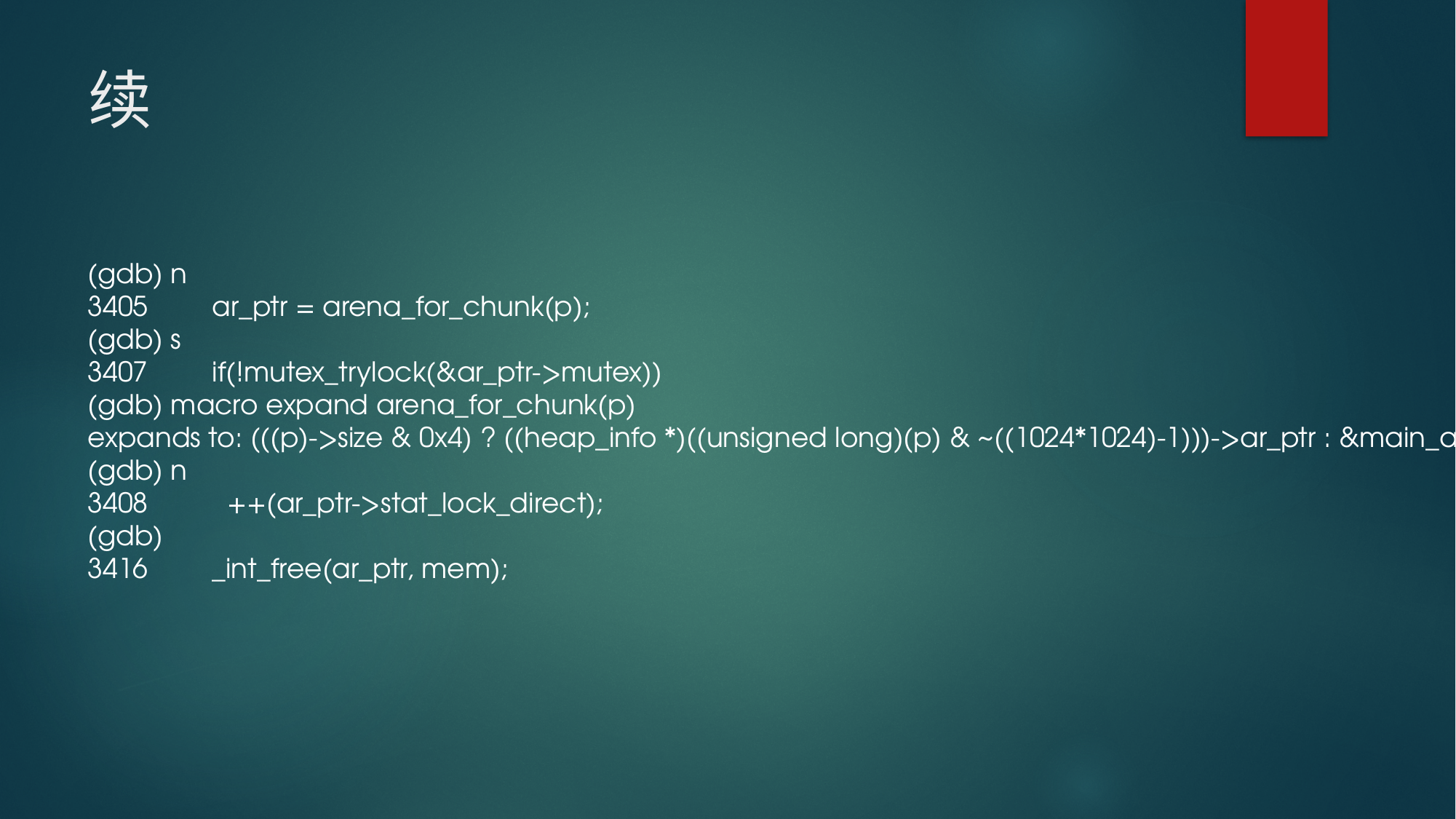

# 续
(gdb) n
3405	  ar_ptr = arena_for_chunk(p);
(gdb) s
3407	  if(!mutex_trylock(&ar_ptr->mutex))
(gdb) macro expand arena_for_chunk(p)
expands to: (((p)->size & 0x4) ? ((heap_info *)((unsigned long)(p) & ~((1024*1024)-1)))->ar_ptr : &main_arena)
(gdb) n
3408	    ++(ar_ptr->stat_lock_direct);
(gdb)
3416	  _int_free(ar_ptr, mem);